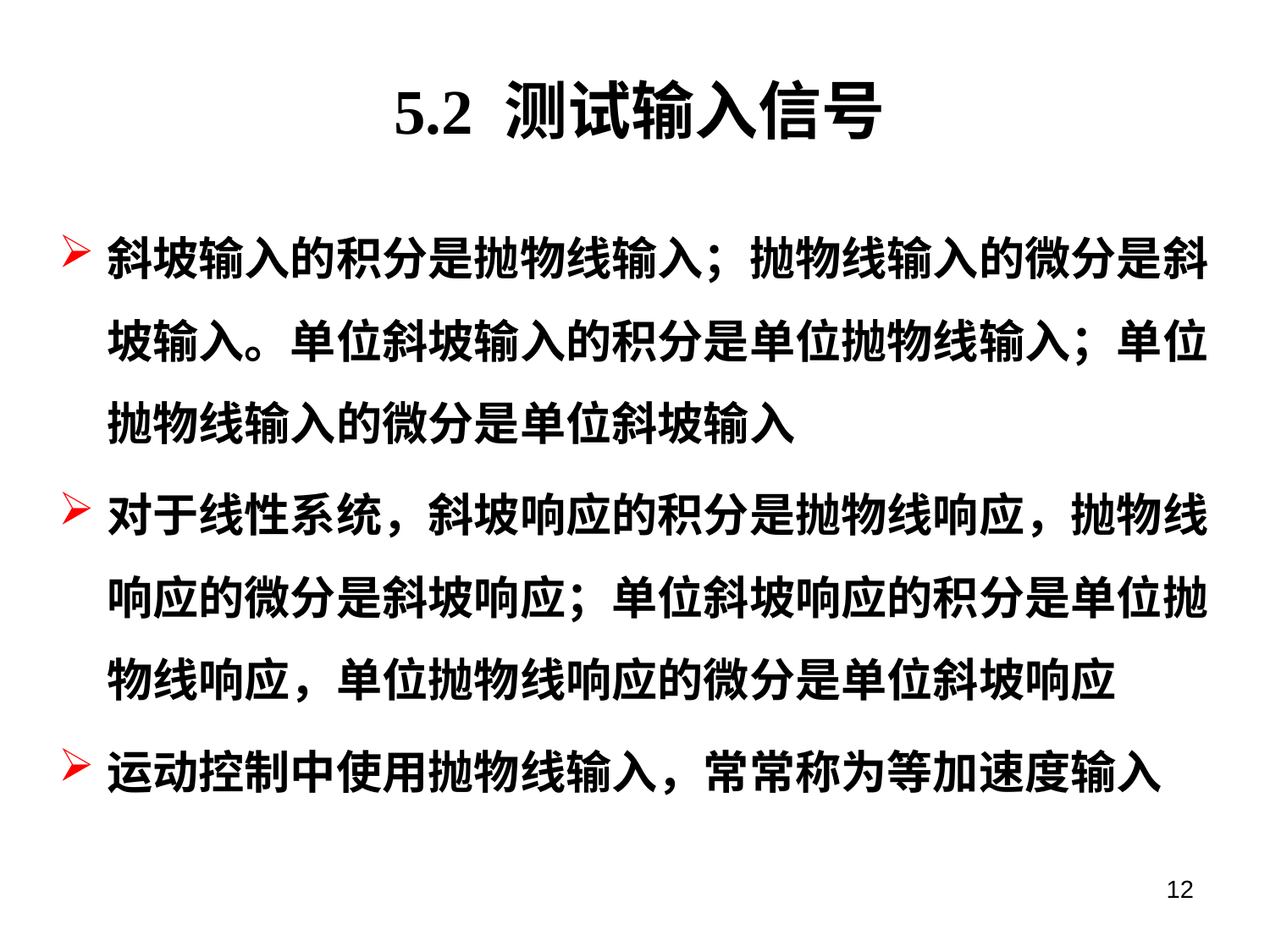

5.2 测试输入信号
斜坡输入的积分是抛物线输入；抛物线输入的微分是斜坡输入。单位斜坡输入的积分是单位抛物线输入；单位抛物线输入的微分是单位斜坡输入
对于线性系统，斜坡响应的积分是抛物线响应，抛物线响应的微分是斜坡响应；单位斜坡响应的积分是单位抛物线响应，单位抛物线响应的微分是单位斜坡响应
运动控制中使用抛物线输入，常常称为等加速度输入
12